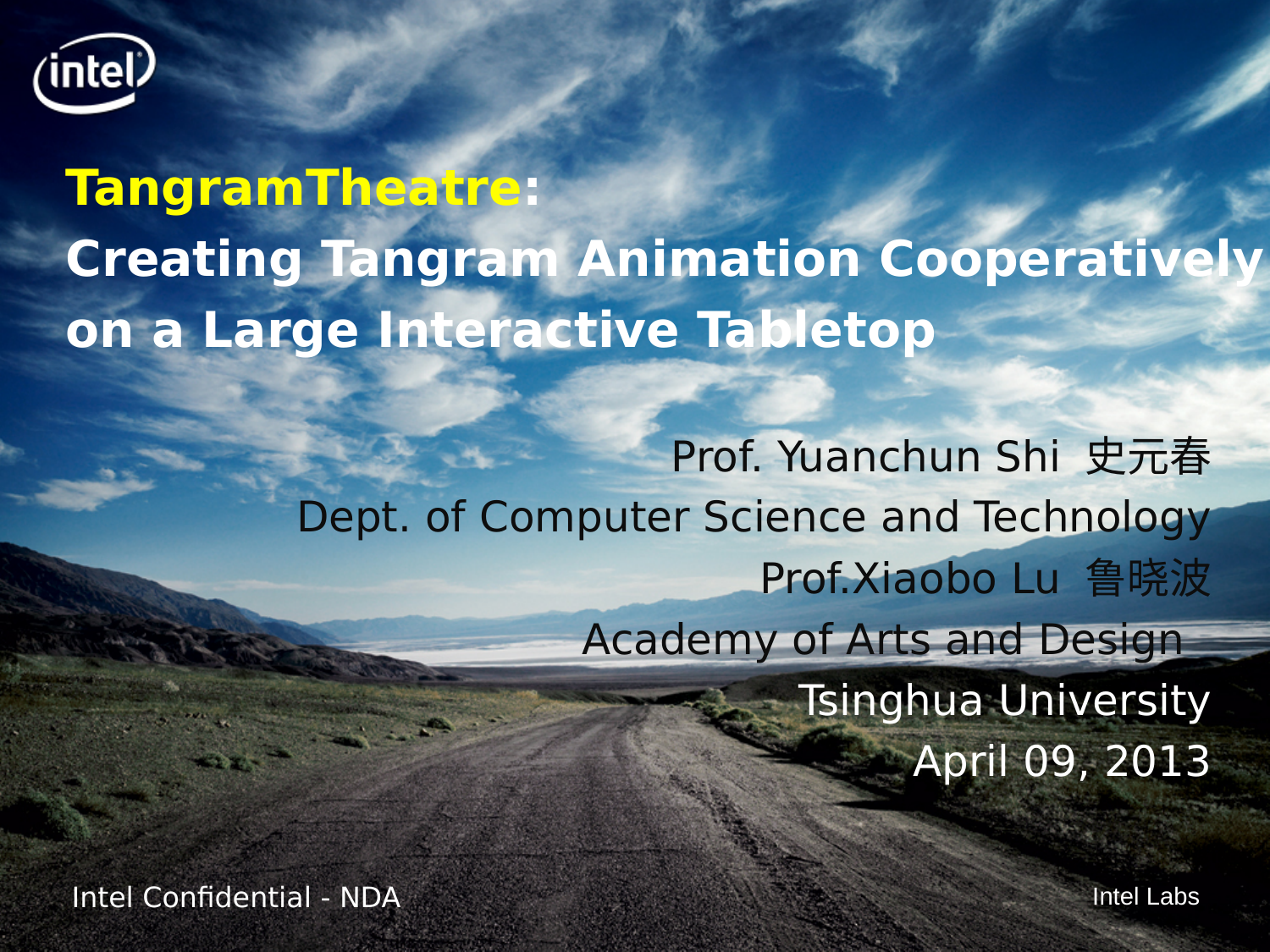

# TangramTheatre: Creating Tangram Animation Cooperatively on a Large Interactive Tabletop
Prof. Yuanchun Shi 史元春
Dept. of Computer Science and Technology
Prof.Xiaobo Lu 鲁晓波
Academy of Arts and Design
Tsinghua University
April 09, 2013
Intel Confidential - NDA